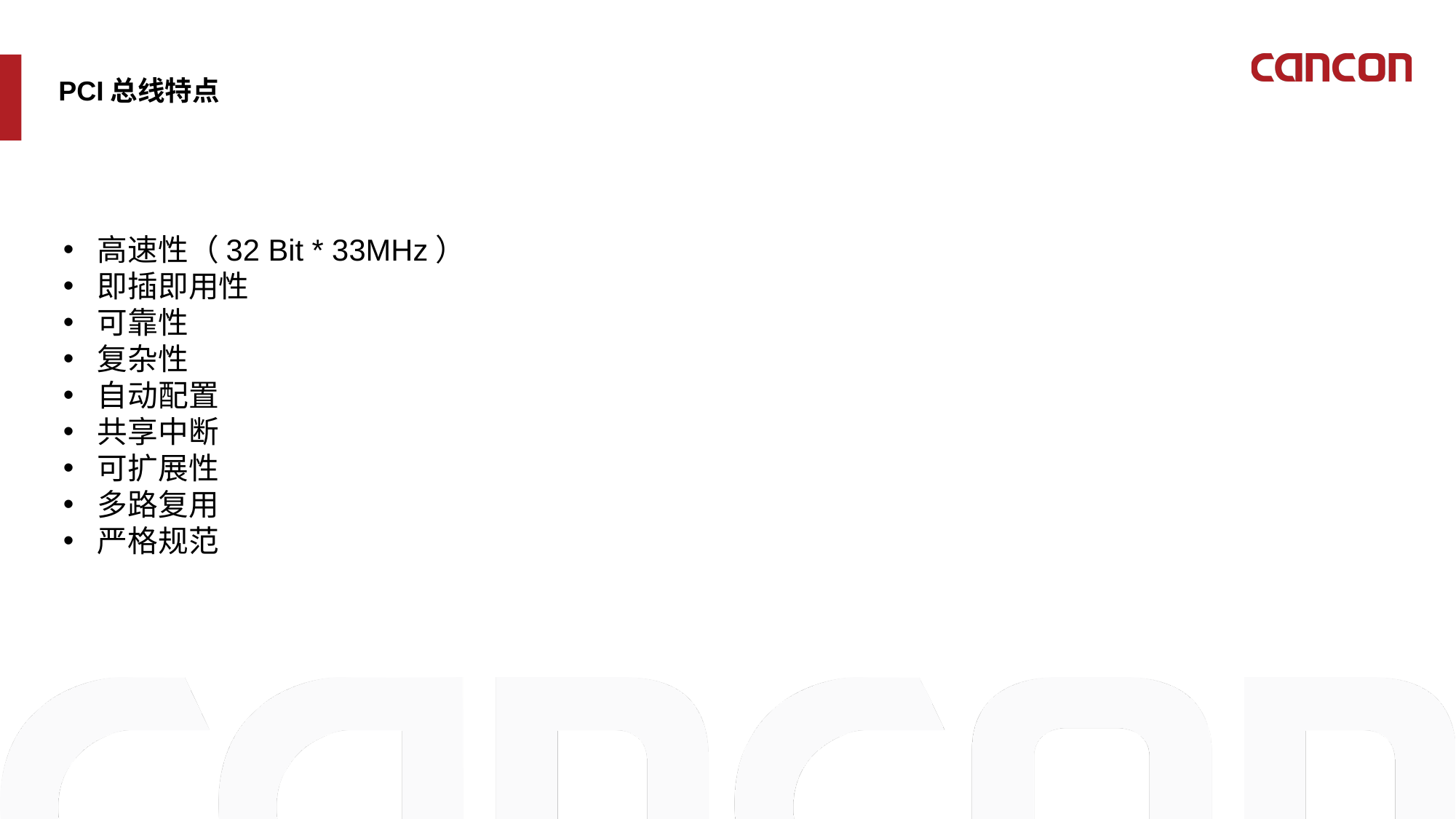

PCI总线特点
高速性（32 Bit * 33MHz）
即插即用性
可靠性
复杂性
自动配置
共享中断
可扩展性
多路复用
严格规范